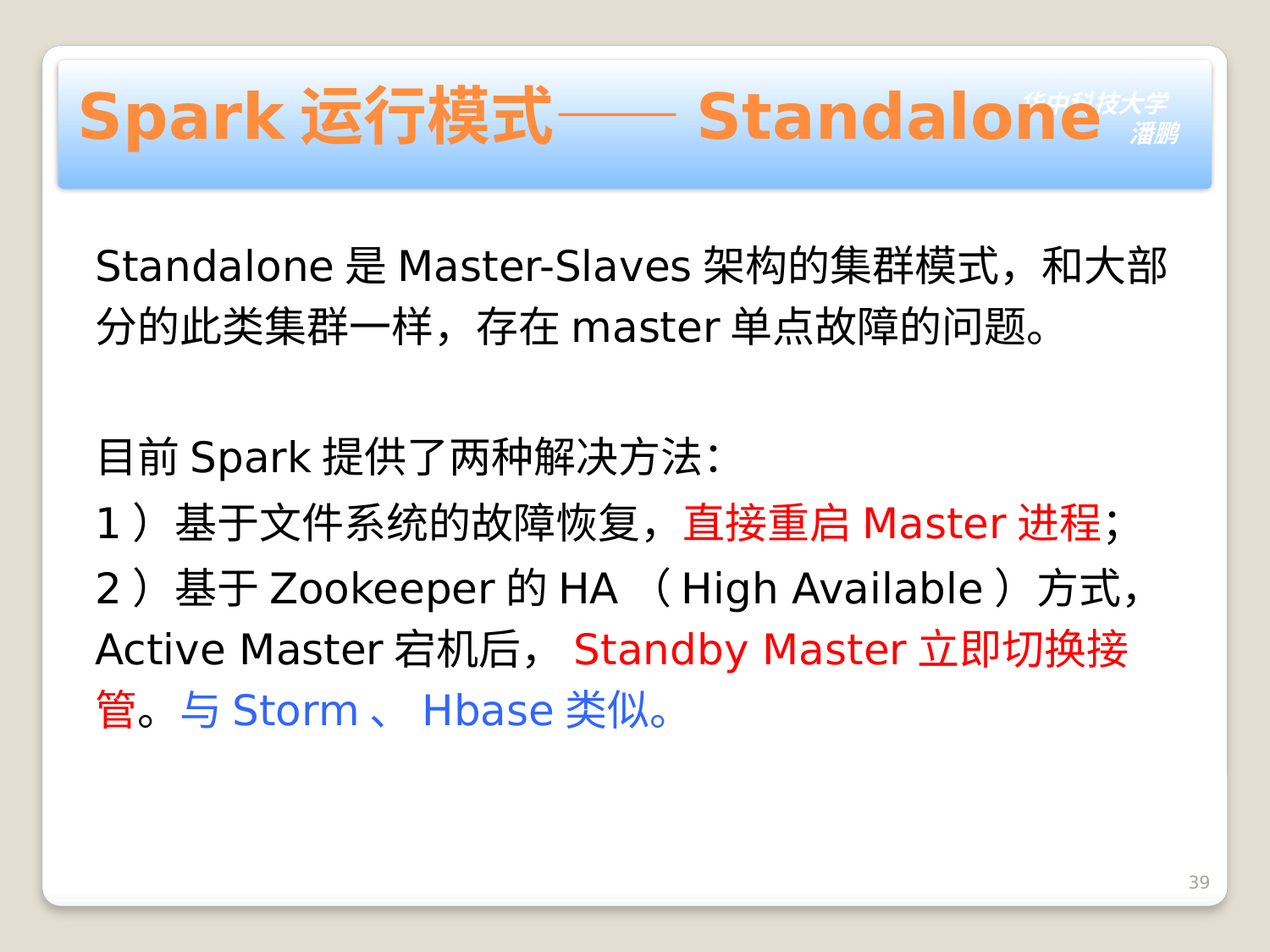

# Spark运行模式——Standalone
Standalone是Master-Slaves架构的集群模式，和大部分的此类集群一样，存在master单点故障的问题。

目前Spark提供了两种解决方法：
1）基于文件系统的故障恢复，直接重启Master进程；
2）基于Zookeeper的HA（High Available）方式，Active Master宕机后，Standby Master立即切换接管。与Storm、Hbase类似。
39